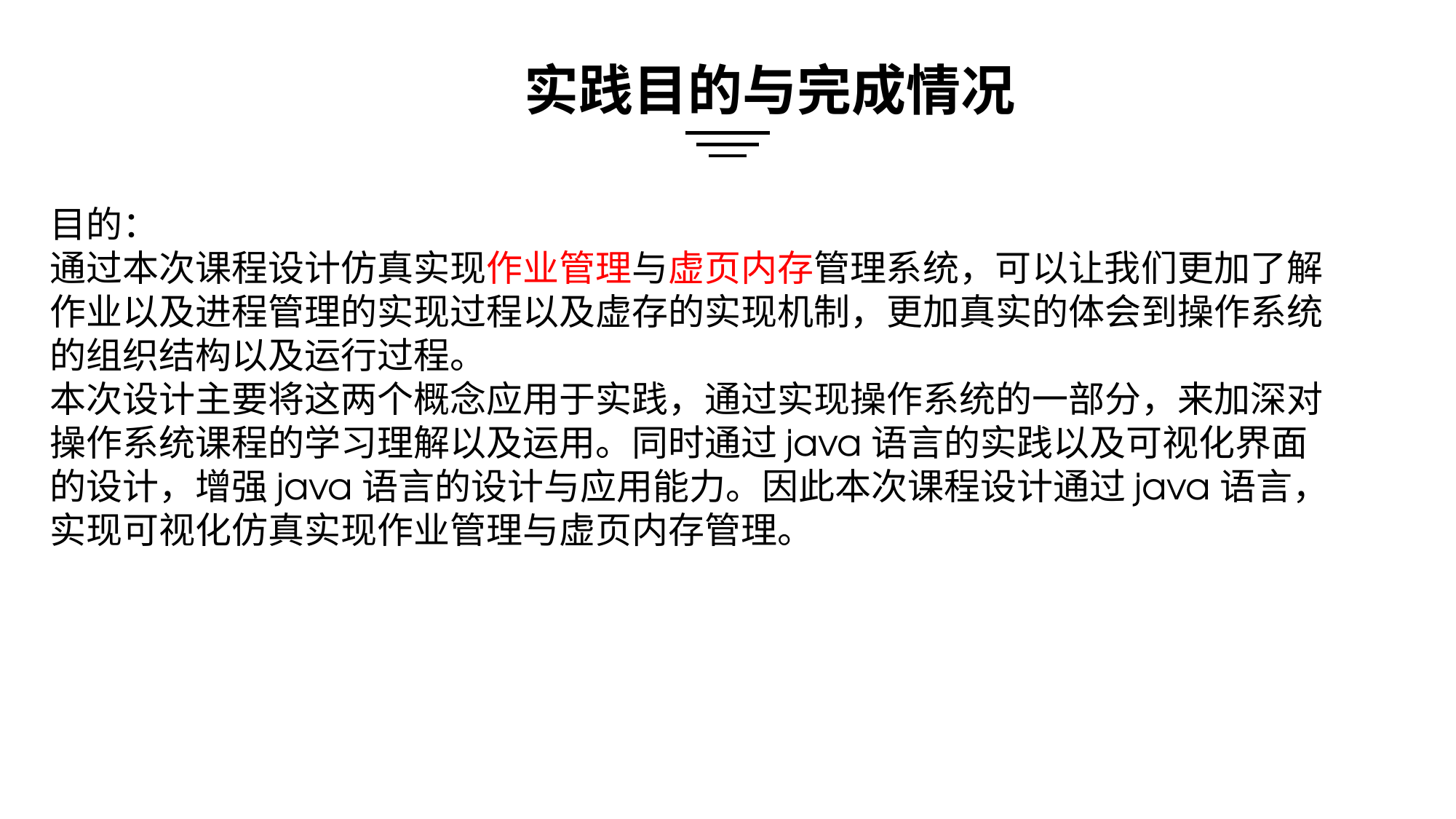

实践目的与完成情况
目的：
通过本次课程设计仿真实现作业管理与虚页内存管理系统，可以让我们更加了解作业以及进程管理的实现过程以及虚存的实现机制，更加真实的体会到操作系统的组织结构以及运行过程。
本次设计主要将这两个概念应用于实践，通过实现操作系统的一部分，来加深对操作系统课程的学习理解以及运用。同时通过java语言的实践以及可视化界面的设计，增强java语言的设计与应用能力。因此本次课程设计通过java语言，实现可视化仿真实现作业管理与虚页内存管理。